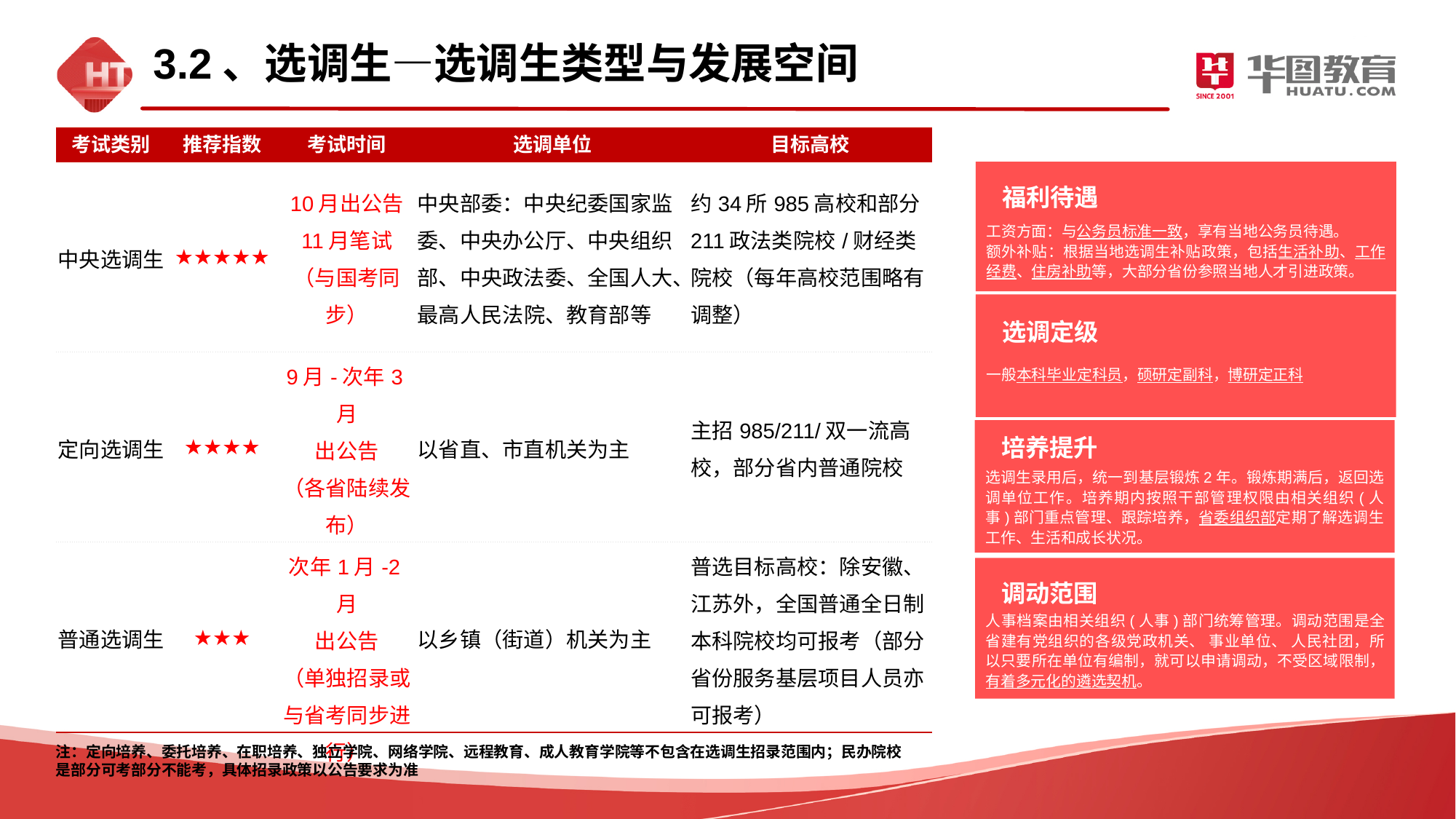

3.2、选调生—选调生类型与发展空间
| 考试类别 | 推荐指数 | 考试时间 | 选调单位 | 目标高校 |
| --- | --- | --- | --- | --- |
| 中央选调生 | ★★★★★ | 10月出公告 11月笔试 （与国考同步） | 中央部委：中央纪委国家监委、中央办公厅、中央组织部、中央政法委、全国人大、最高人民法院、教育部等 | 约34所985高校和部分211政法类院校/财经类院校（每年高校范围略有调整） |
| 定向选调生 | ★★★★ | 9月-次年3月 出公告 （各省陆续发布） | 以省直、市直机关为主 | 主招985/211/双一流高校，部分省内普通院校 |
| 普通选调生 | ★★★ | 次年1月-2月 出公告 （单独招录或与省考同步进行） | 以乡镇（街道）机关为主 | 普选目标高校：除安徽、江苏外，全国普通全日制本科院校均可报考（部分省份服务基层项目人员亦可报考） |

福利待遇
工资方面：与公务员标准一致，享有当地公务员待遇。
额外补贴：根据当地选调生补贴政策，包括生活补助、工作经费、住房补助等，大部分省份参照当地人才引进政策。

选调定级
一般本科毕业定科员，硕研定副科，博研定正科

培养提升
选调生录用后，统一到基层锻炼2年。锻炼期满后，返回选调单位工作。培养期内按照干部管理权限由相关组织(人事)部门重点管理、跟踪培养，省委组织部定期了解选调生工作、生活和成长状况。

调动范围
人事档案由相关组织(人事)部门统筹管理。调动范围是全省建有党组织的各级党政机关、 事业单位、 人民社团，所以只要所在单位有编制，就可以申请调动，不受区域限制，有着多元化的遴选契机。
注：定向培养、委托培养、在职培养、独立学院、网络学院、远程教育、成人教育学院等不包含在选调生招录范围内；民办院校 是部分可考部分不能考，具体招录政策以公告要求为准